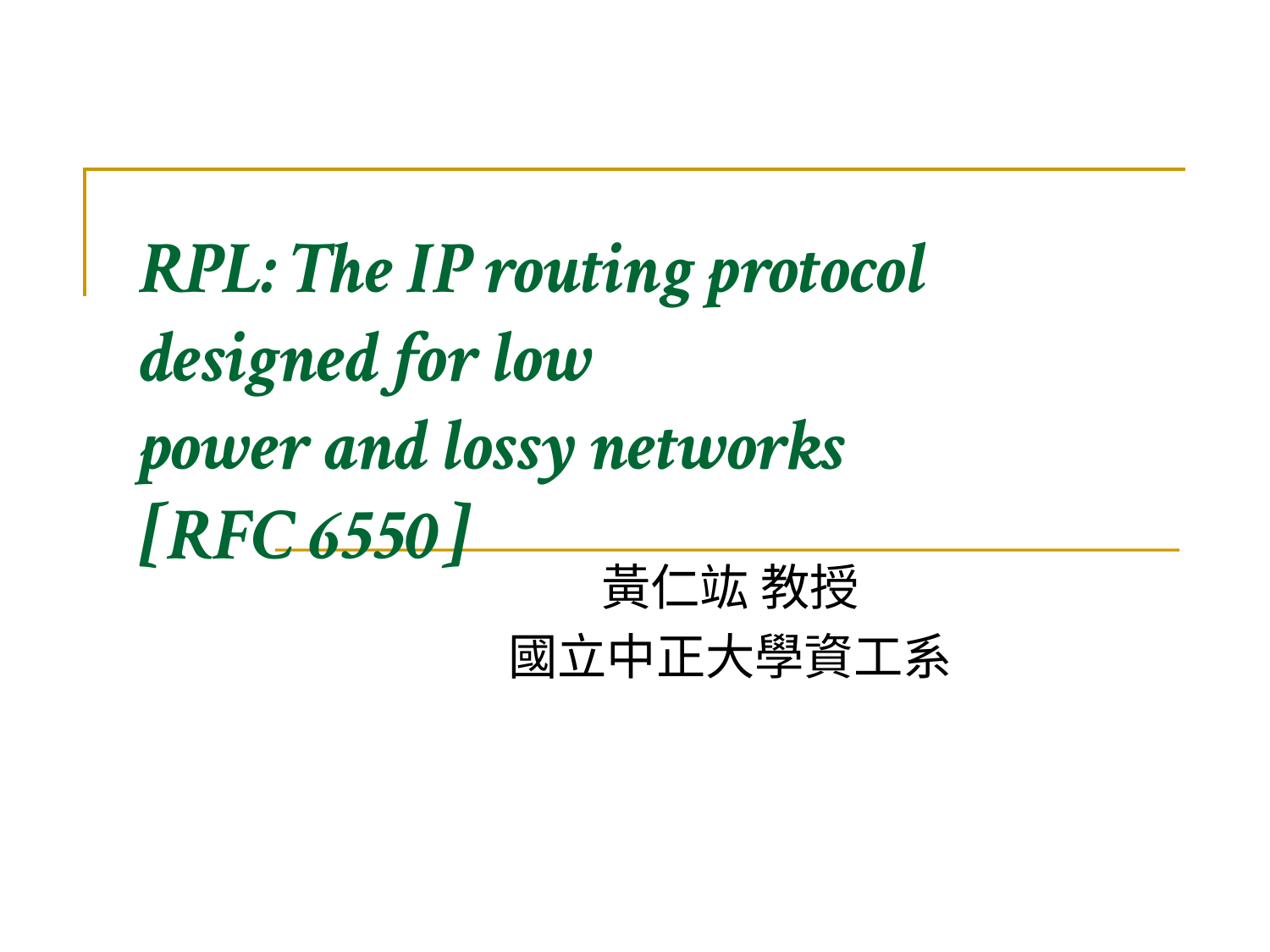

# RPL: The IP routing protocol designed for low power and lossy networks [RFC 6550]
黃仁竑 教授
國立中正大學資工系